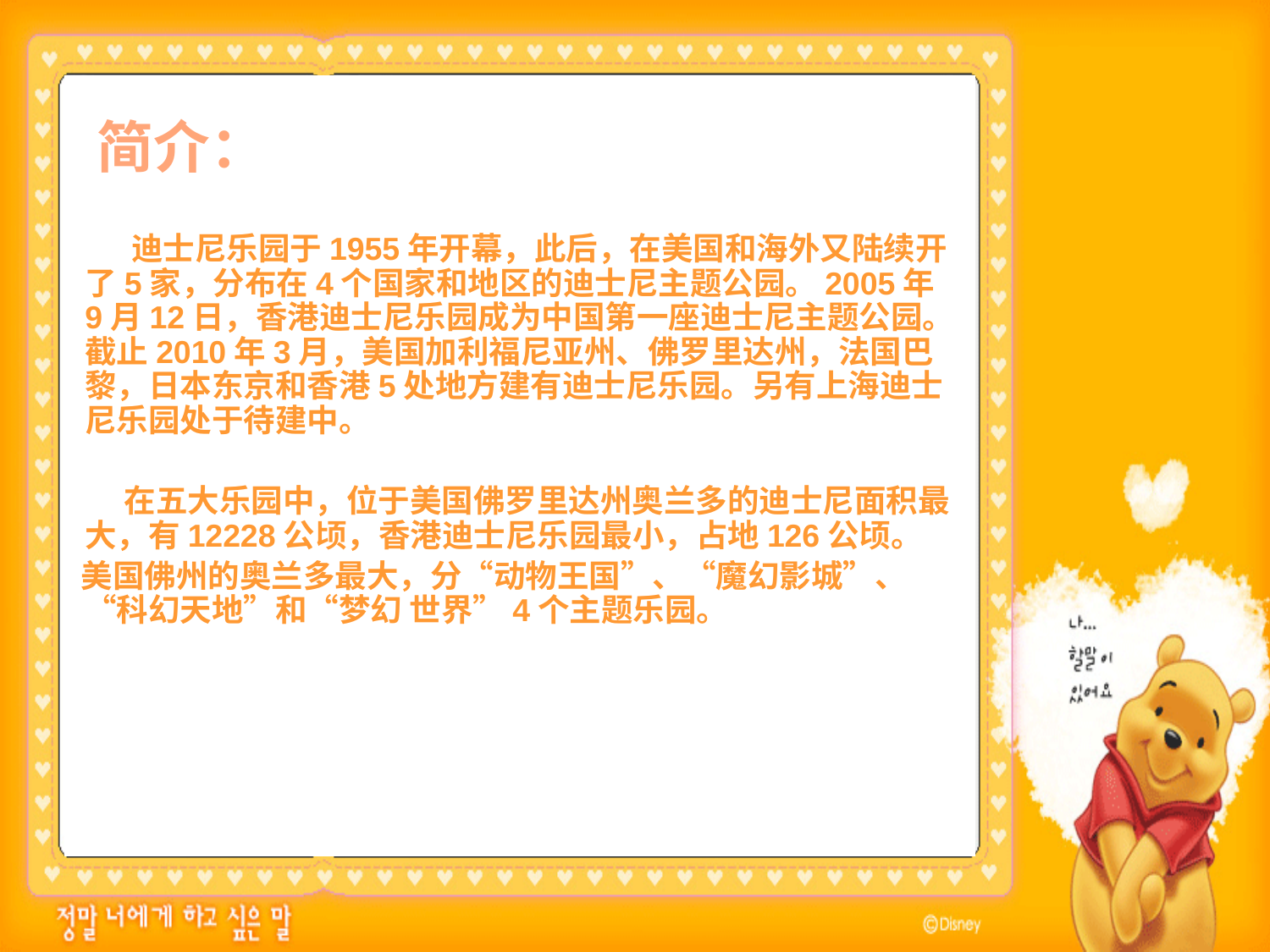

# 简介：

            迪士尼乐园于1955年开幕，此后，在美国和海外又陆续开了5家，分布在4个国家和地区的迪士尼主题公园。2005年9月12日，香港迪士尼乐园成为中国第一座迪士尼主题公园。截止2010年3月，美国加利福尼亚州、佛罗里达州，法国巴黎，日本东京和香港5处地方建有迪士尼乐园。另有上海迪士尼乐园处于待建中。

           在五大乐园中，位于美国佛罗里达州奥兰多的迪士尼面积最大，有12228公顷，香港迪士尼乐园最小，占地126公顷。
     美国佛州的奥兰多最大，分“动物王国”、“魔幻影城”、“科幻天地”和“梦幻 世界”4个主题乐园。